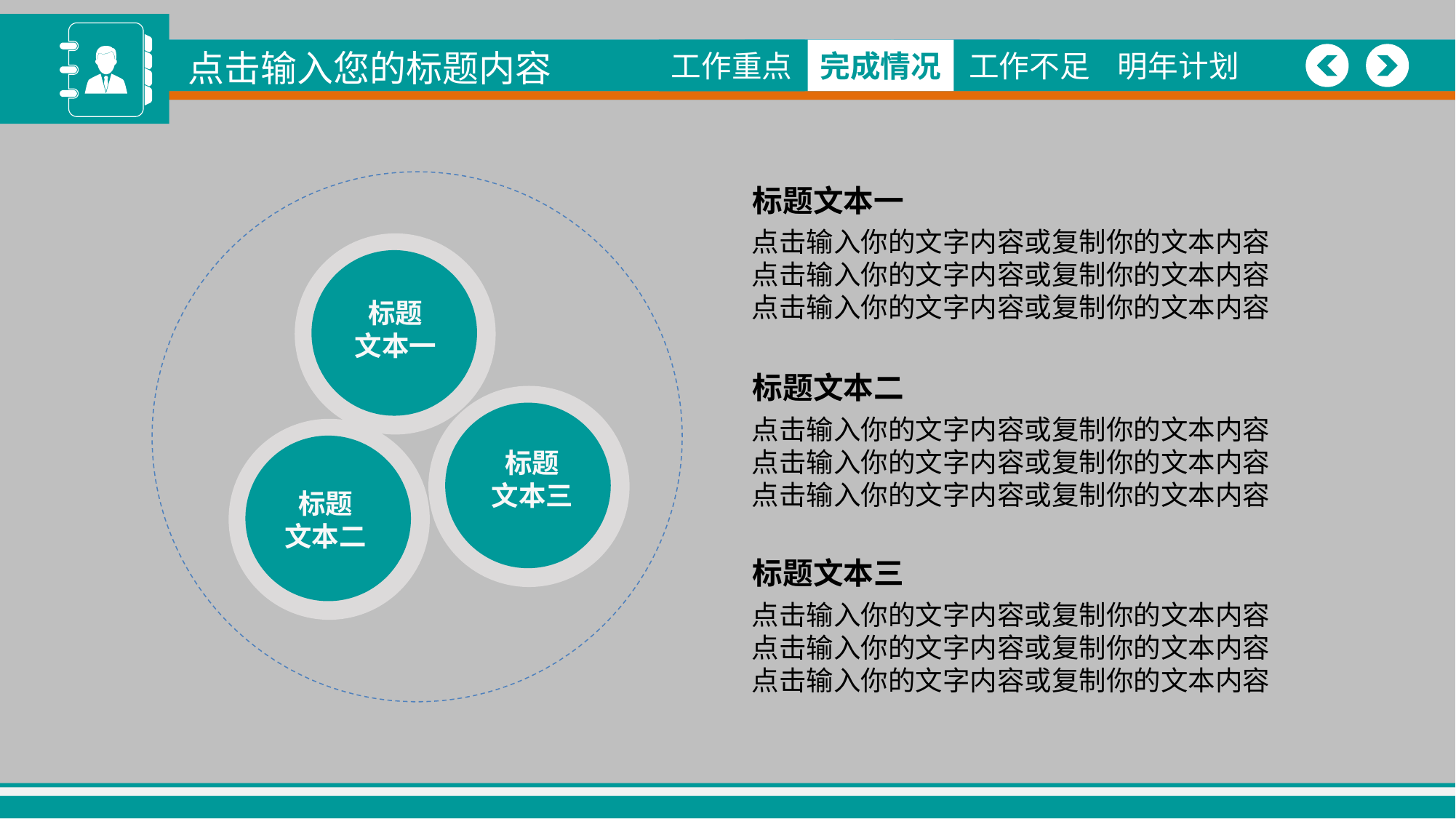

点击输入您的标题内容
图形
工作重点
绘制
工作概述
完成情况
完成情况
工作不足
工作不足
明年计划
明年计划

标题文本一
点击输入你的文字内容或复制你的文本内容
点击输入你的文字内容或复制你的文本内容
点击输入你的文字内容或复制你的文本内容

标题
文本一
标题文本二

点击输入你的文字内容或复制你的文本内容
点击输入你的文字内容或复制你的文本内容
点击输入你的文字内容或复制你的文本内容

标题
文本三
标题
文本二
标题文本三
点击输入你的文字内容或复制你的文本内容
点击输入你的文字内容或复制你的文本内容
点击输入你的文字内容或复制你的文本内容
14